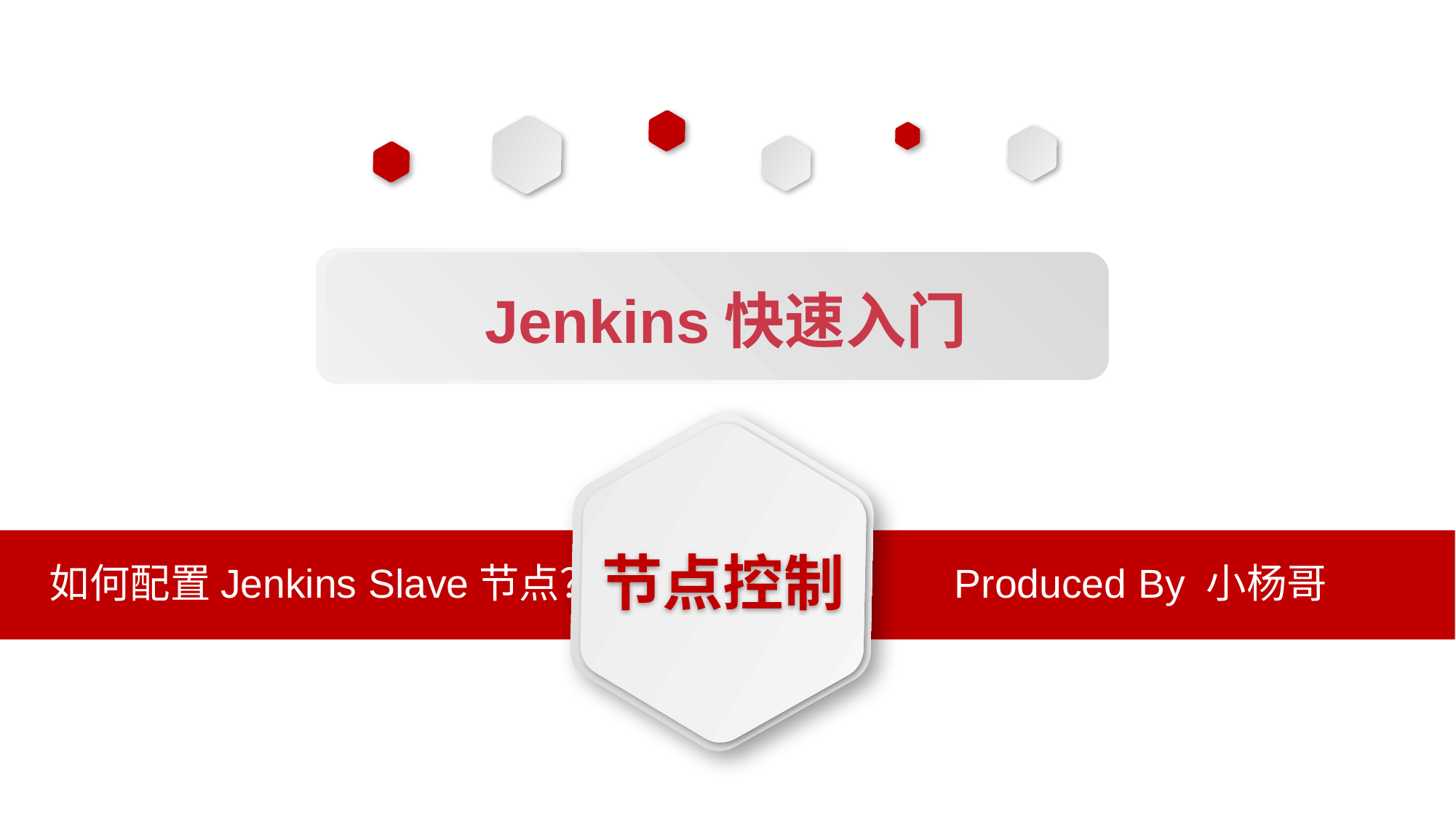

Jenkins快速入门

节点控制
如何配置Jenkins Slave节点？
Produced By 小杨哥